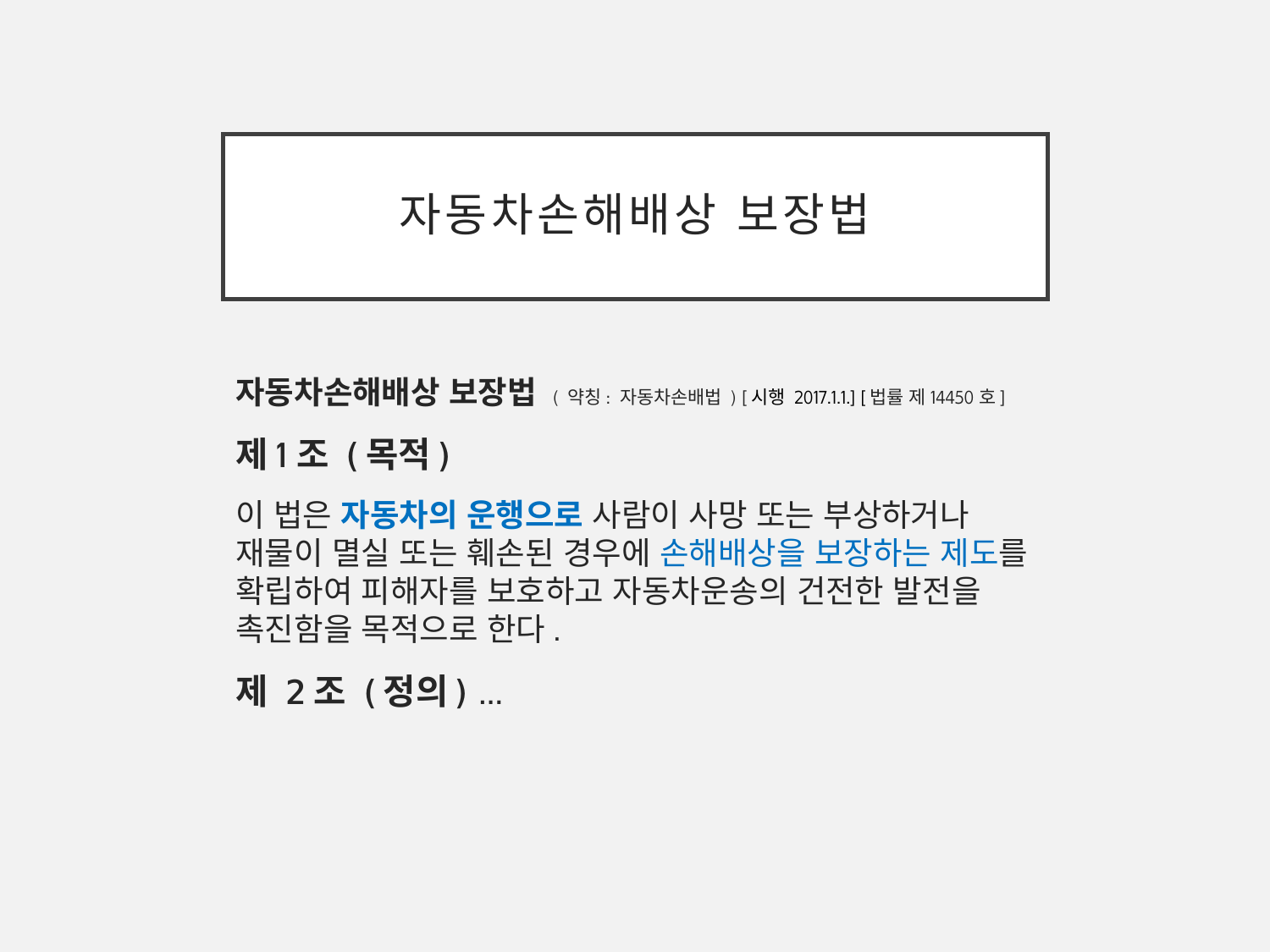

# 자동차손해배상 보장법
자동차손해배상 보장법 ( 약칭: 자동차손배법 ) [시행 2017.1.1.] [법률 제14450호]
제1조 (목적)
이 법은 자동차의 운행으로 사람이 사망 또는 부상하거나 재물이 멸실 또는 훼손된 경우에 손해배상을 보장하는 제도를 확립하여 피해자를 보호하고 자동차운송의 건전한 발전을 촉진함을 목적으로 한다.
제 2조 (정의) …